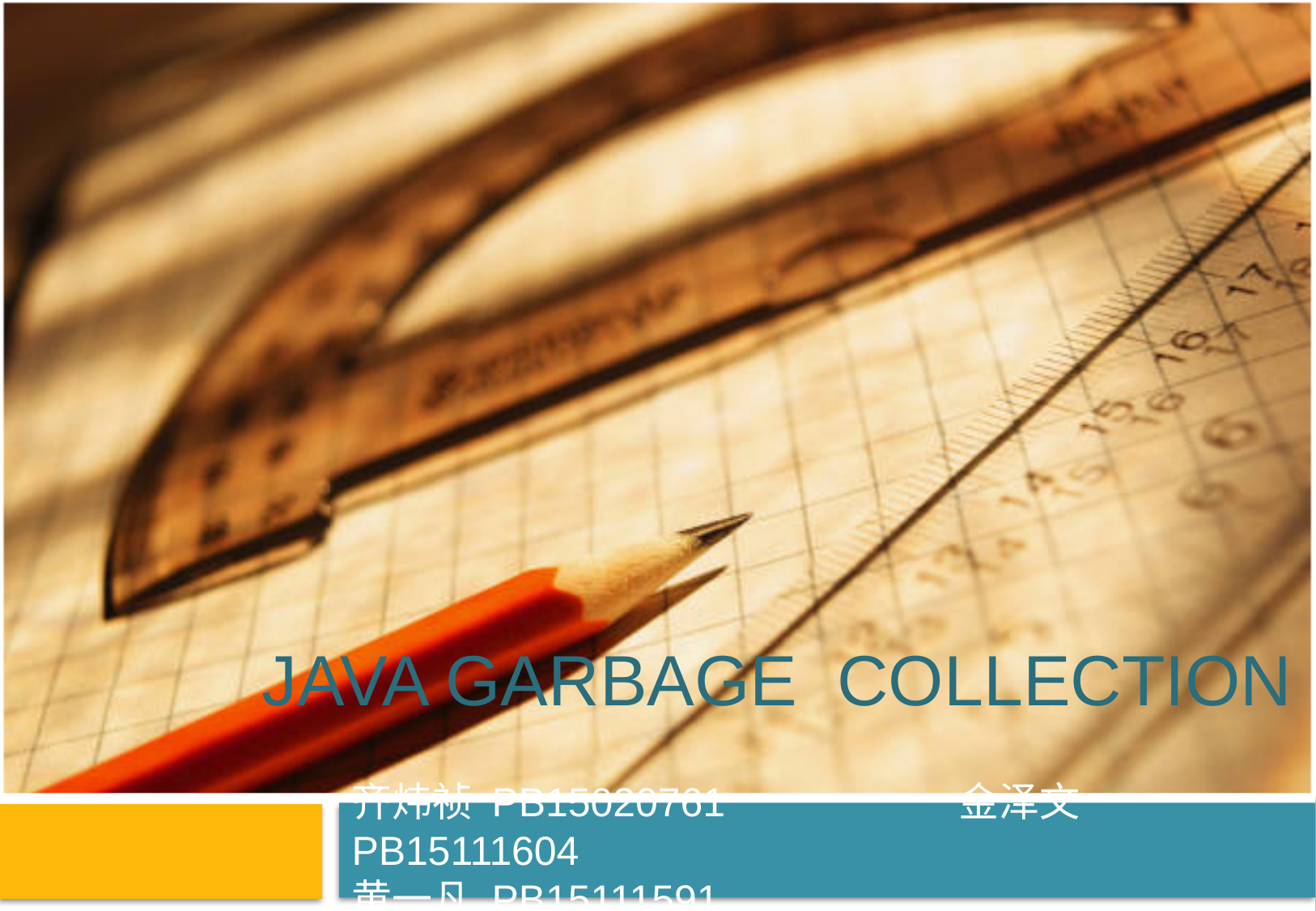

# JAVA Garbage  Collection
齐炜祯 PB15020761		金泽文 PB15111604
黄一凡 PB15111591